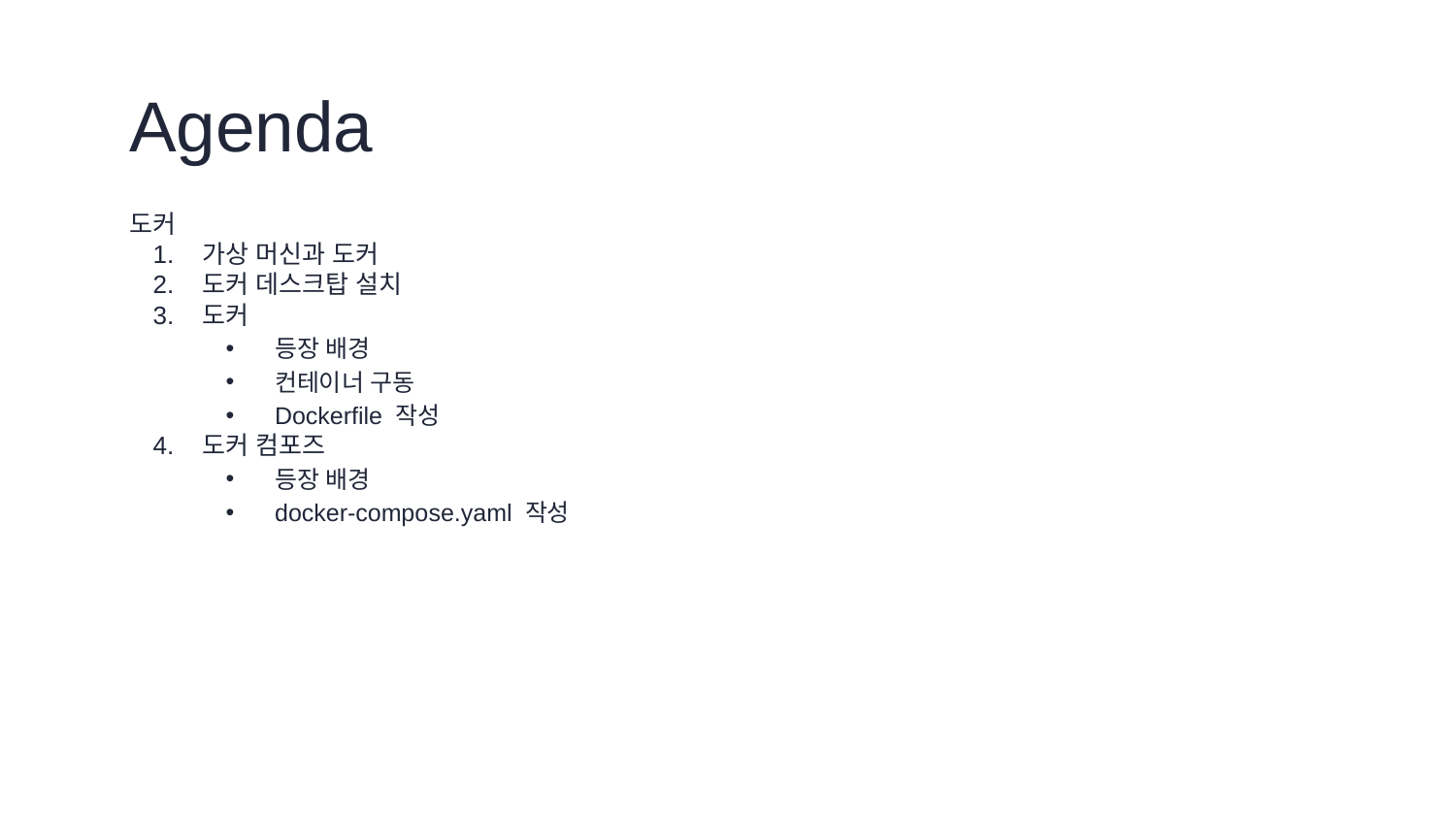

# Agenda
도커
가상 머신과 도커
도커 데스크탑 설치
도커
등장 배경
컨테이너 구동
Dockerfile 작성
도커 컴포즈
등장 배경
docker-compose.yaml 작성